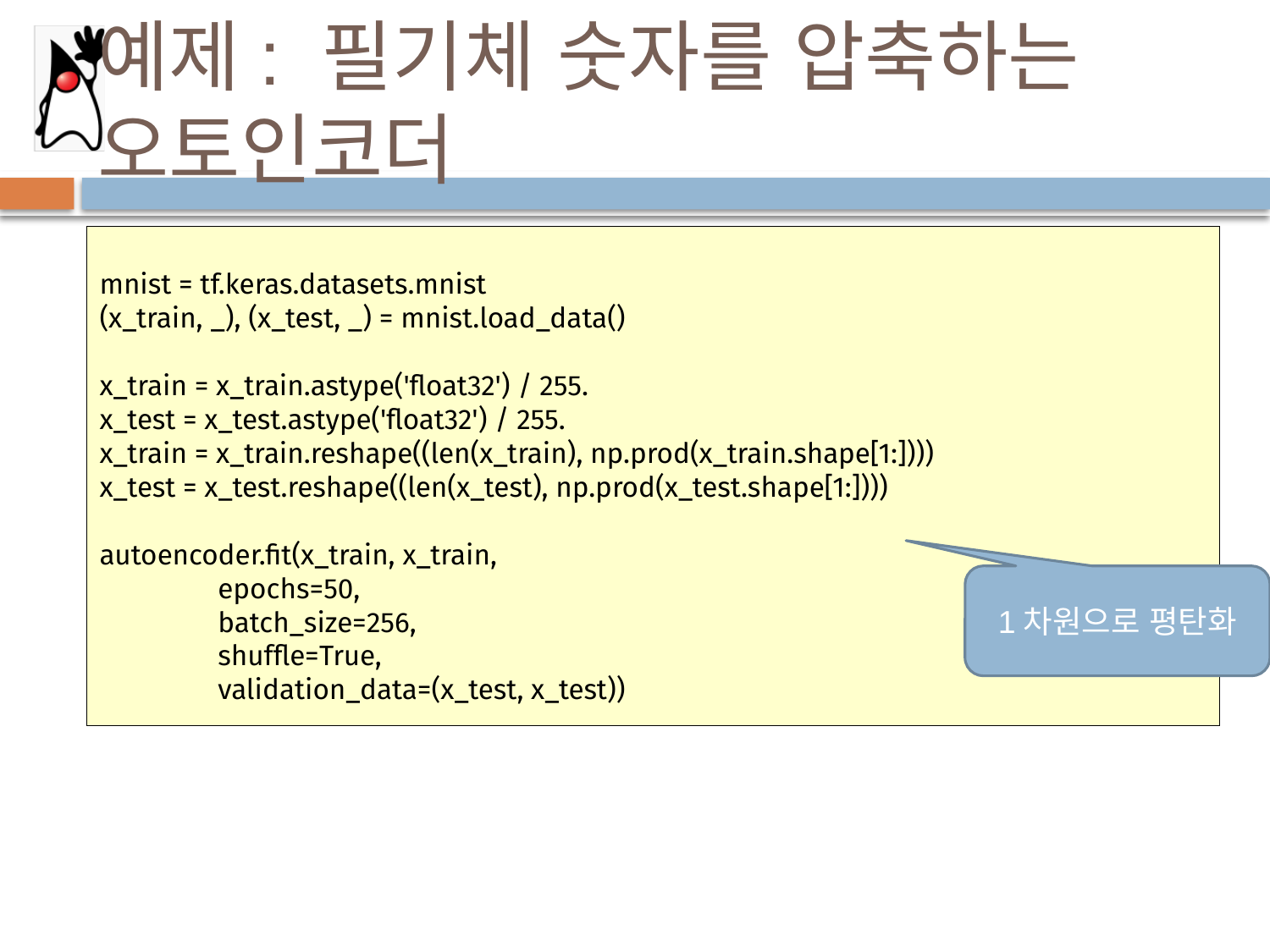

# 예제: 필기체 숫자를 압축하는 오토인코더

mnist = tf.keras.datasets.mnist
(x_train, _), (x_test, _) = mnist.load_data()

x_train = x_train.astype('float32') / 255.
x_test = x_test.astype('float32') / 255.
x_train = x_train.reshape((len(x_train), np.prod(x_train.shape[1:])))
x_test = x_test.reshape((len(x_test), np.prod(x_test.shape[1:])))

autoencoder.fit(x_train, x_train,
                epochs=50,
                batch_size=256,
                shuffle=True,
                validation_data=(x_test, x_test))
1차원으로 평탄화